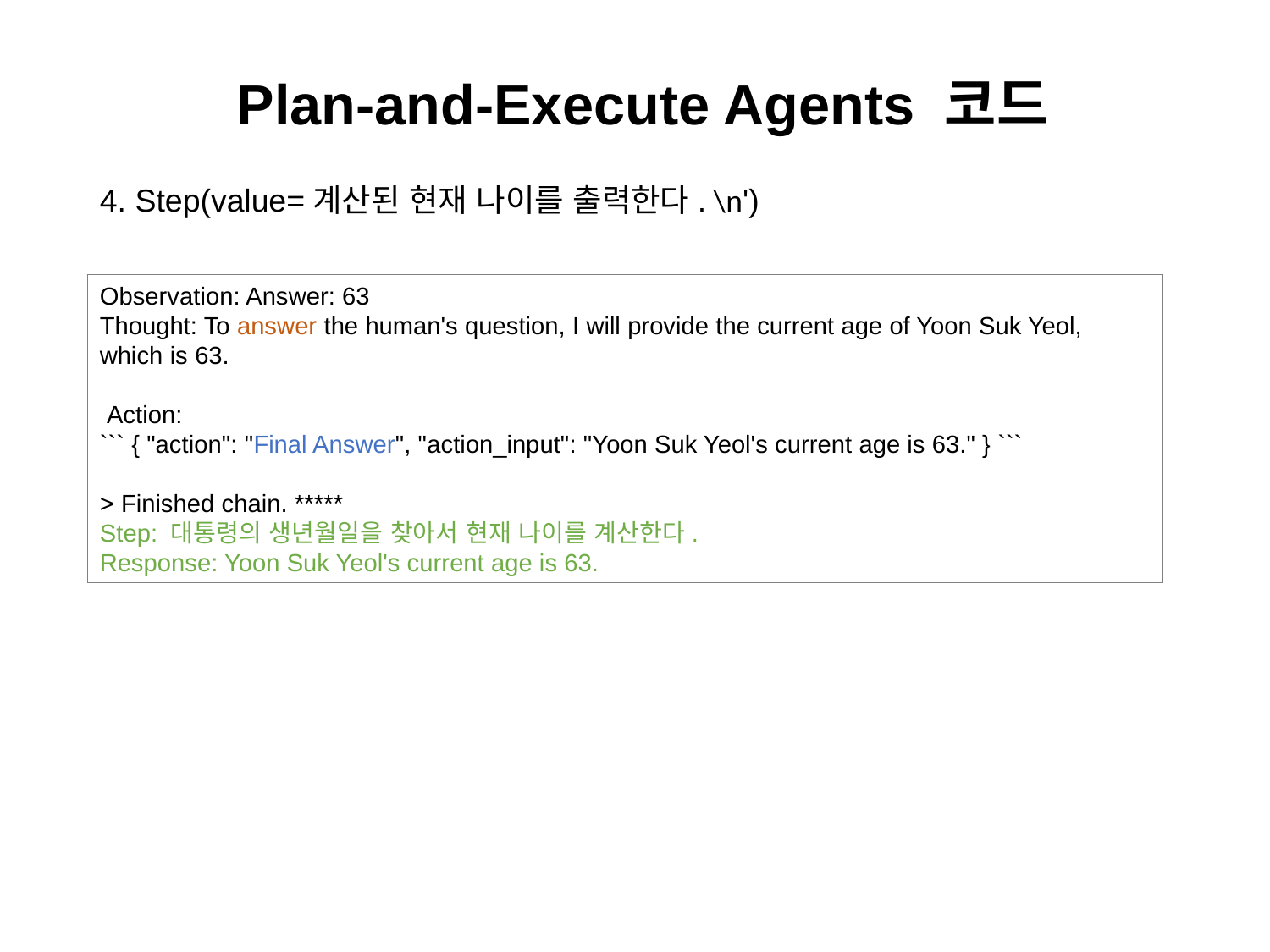

# Plan-and-Execute Agents 코드
4. Step(value=계산된 현재 나이를 출력한다. \n')
Observation: Answer: 63
Thought: To answer the human's question, I will provide the current age of Yoon Suk Yeol, which is 63.

 Action:
``` { "action": "Final Answer", "action_input": "Yoon Suk Yeol's current age is 63." } ```

> Finished chain. *****
Step: 대통령의 생년월일을 찾아서 현재 나이를 계산한다.
Response: Yoon Suk Yeol's current age is 63.